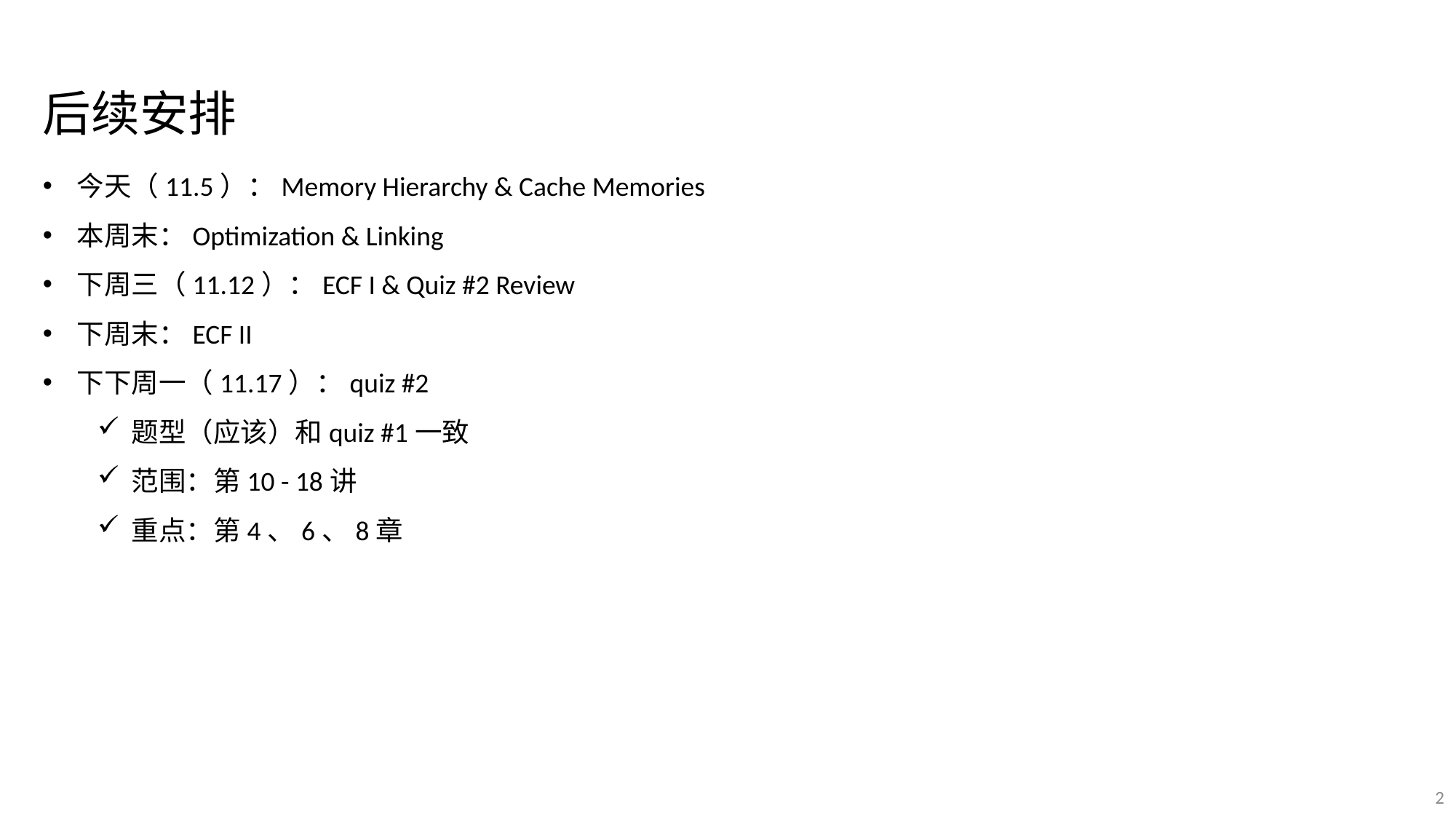

后续安排
今天（11.5）：Memory Hierarchy & Cache Memories
本周末：Optimization & Linking
下周三（11.12）：ECF I & Quiz #2 Review
下周末：ECF II
下下周一（11.17）：quiz #2
题型（应该）和quiz #1一致
范围：第10 - 18讲
重点：第4、6、8章
2